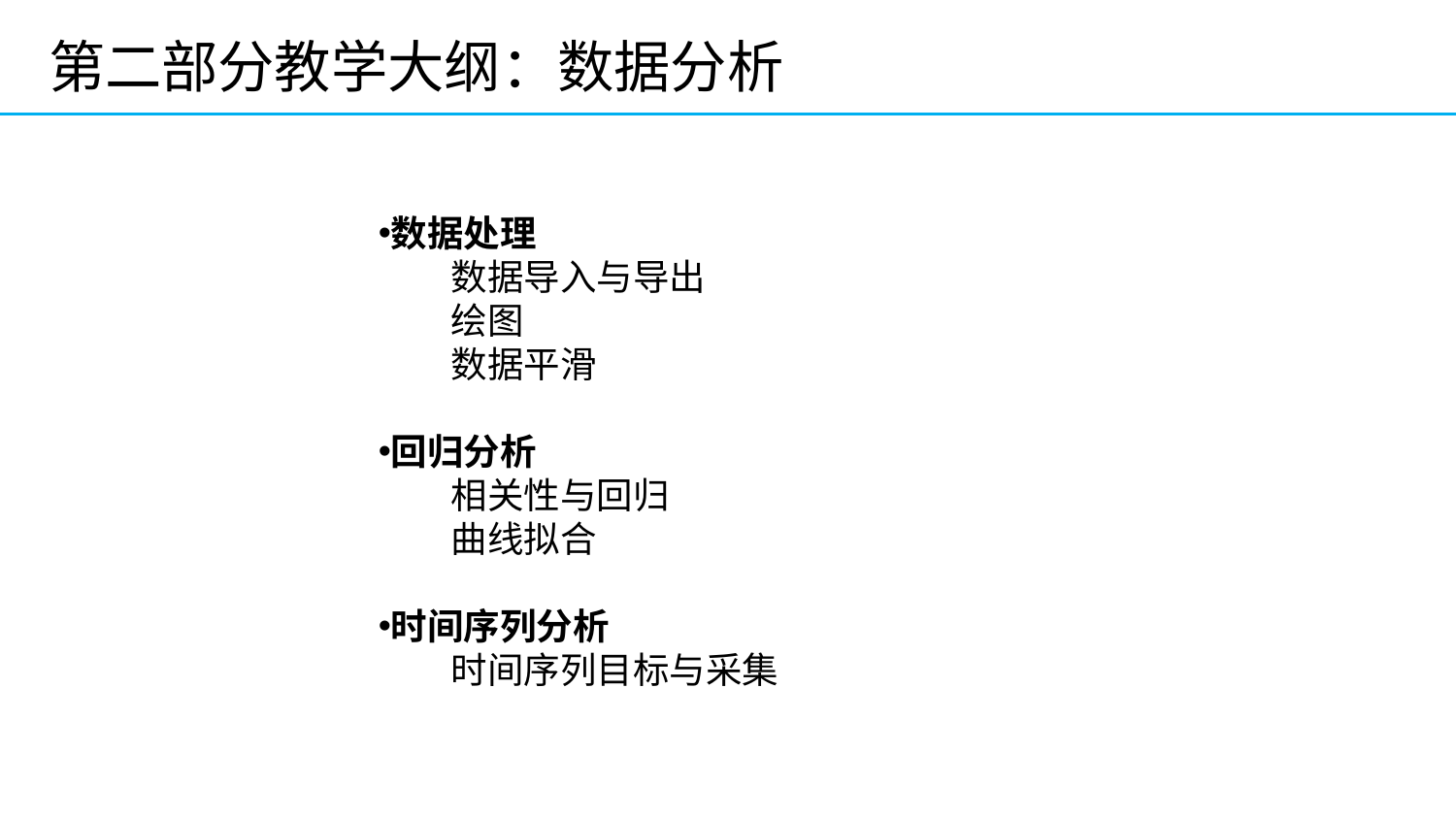

# 第二部分教学大纲：数据分析
数据处理
数据导入与导出
绘图
数据平滑

回归分析
相关性与回归
曲线拟合

时间序列分析
时间序列目标与采集